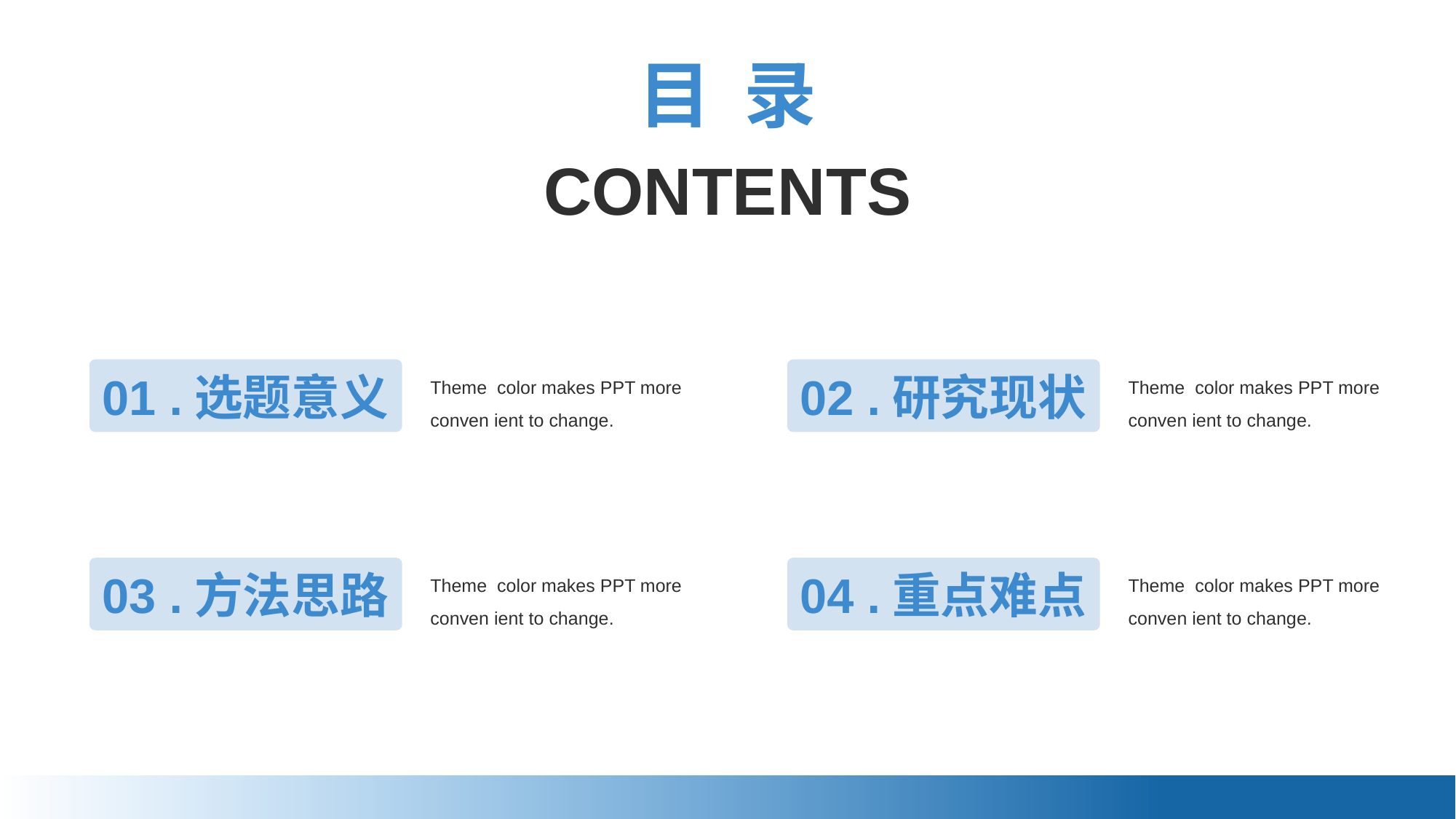

目  录
CONTEN TS
01 .选题意义
02 .研究现状
Theme  color makes PPT more conven ient to change.
Theme  color makes PPT more conven ient to change.
03 .方法思路
04 .重点难点
Theme  color makes PPT more conven ient to change.
Theme  color makes PPT more conven ient to change.